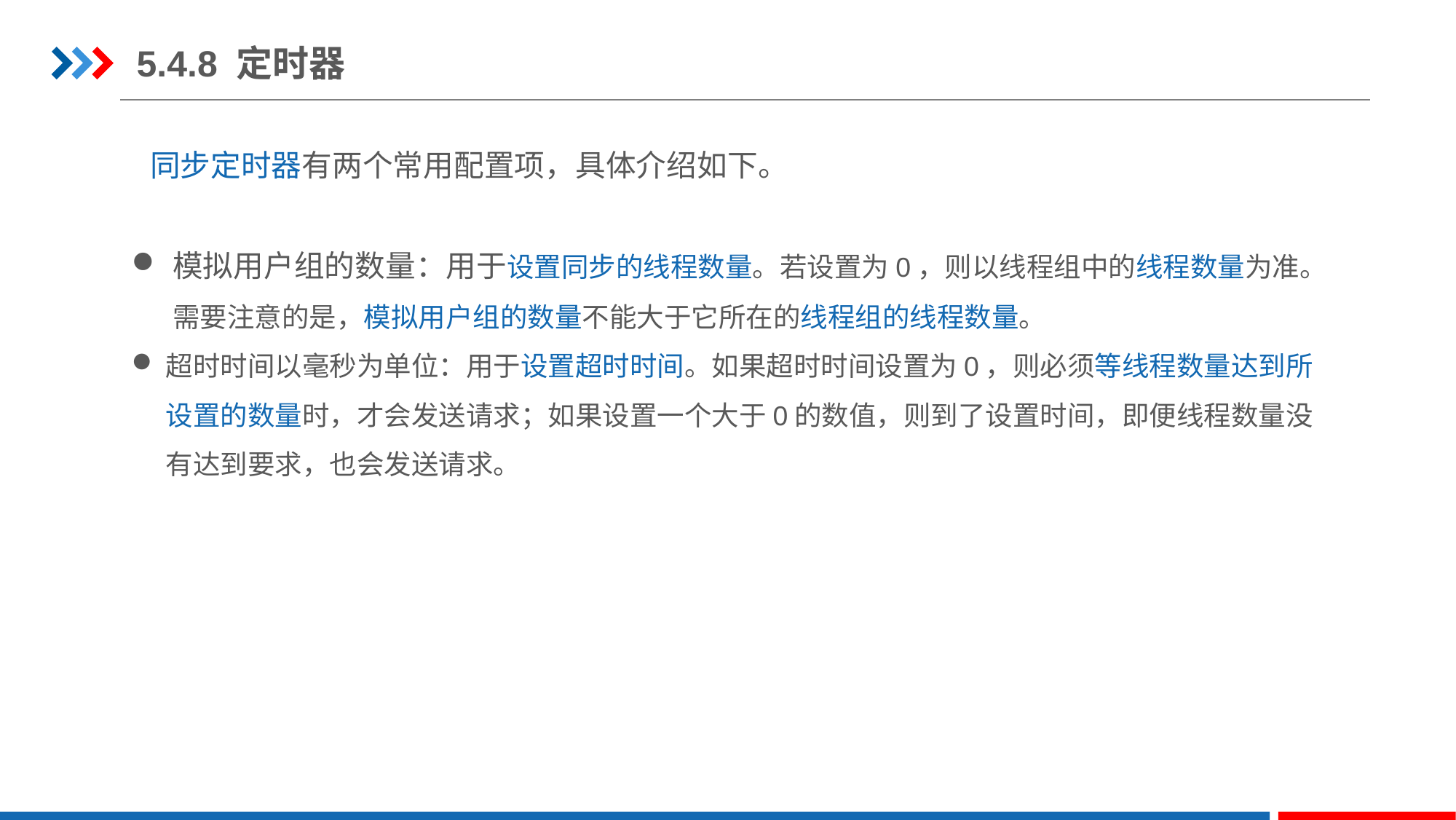

5.4.8 定时器
同步定时器有两个常用配置项，具体介绍如下。
模拟用户组的数量：用于设置同步的线程数量。若设置为0，则以线程组中的线程数量为准。需要注意的是，模拟用户组的数量不能大于它所在的线程组的线程数量。
超时时间以毫秒为单位：用于设置超时时间。如果超时时间设置为0，则必须等线程数量达到所设置的数量时，才会发送请求；如果设置一个大于0的数值，则到了设置时间，即便线程数量没有达到要求，也会发送请求。